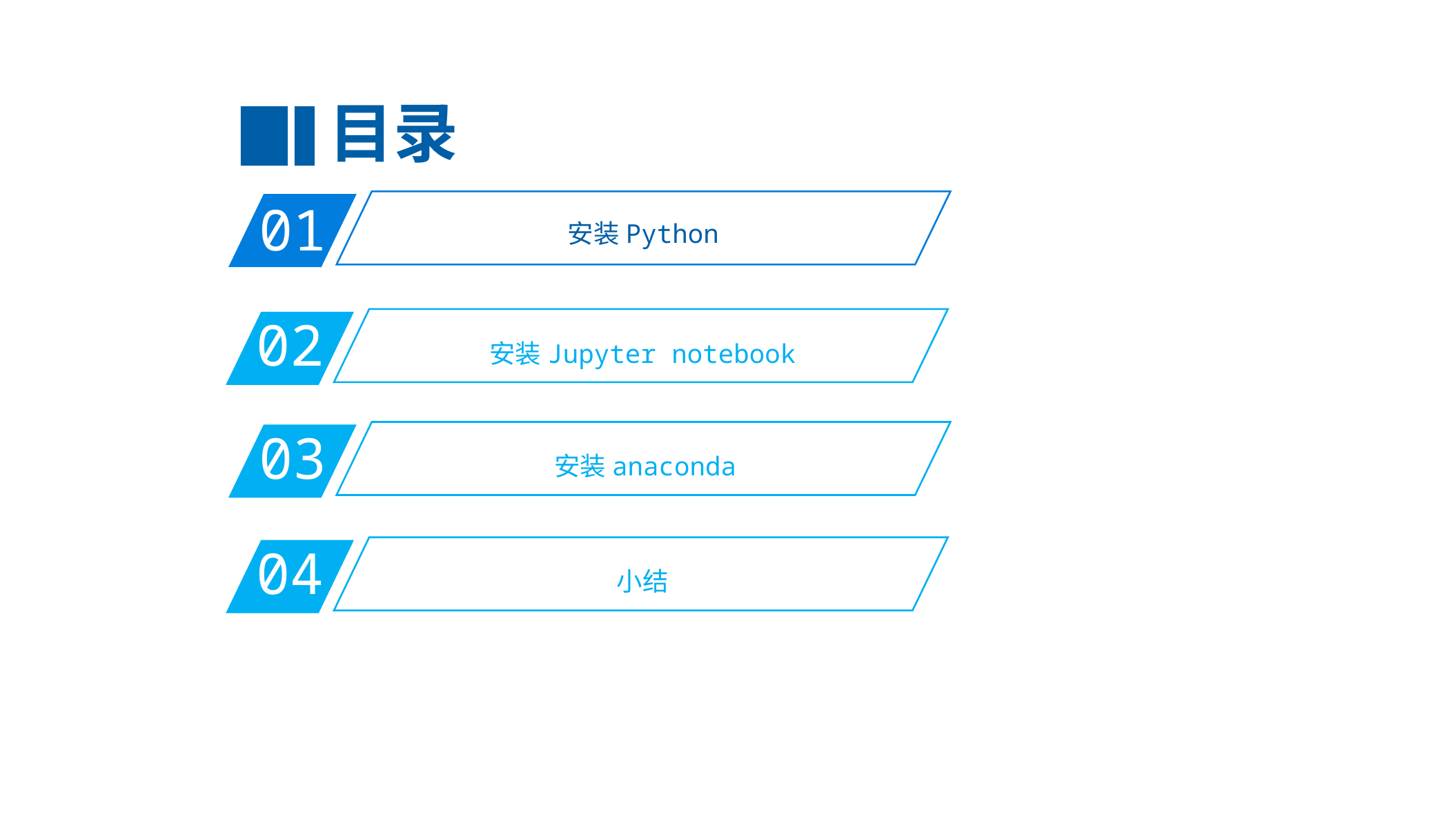

目录

01

安装Python
02

安装Jupyter notebook
03

安装anaconda
04

小结